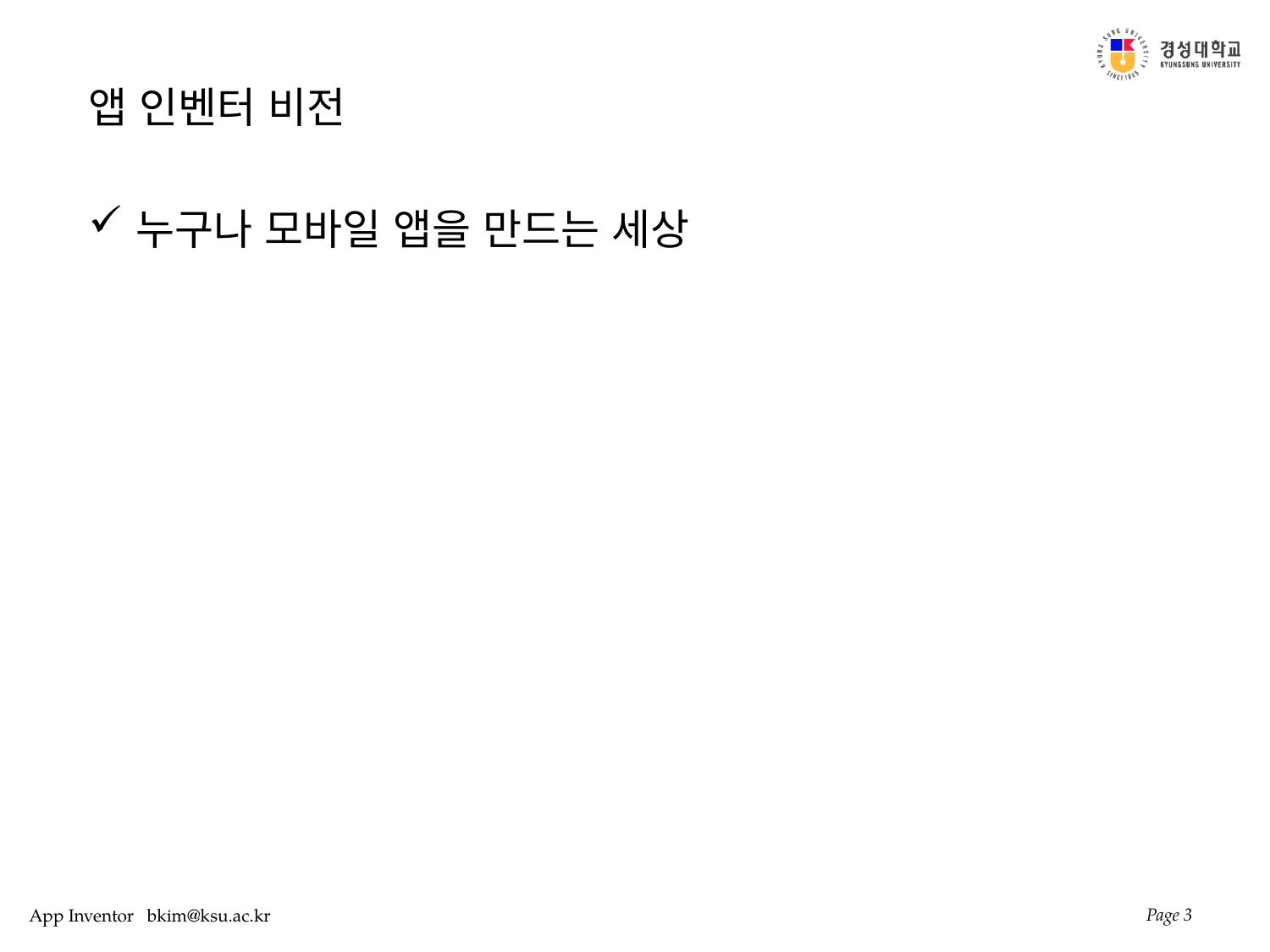

# 앱 인벤터 비전
누구나 모바일 앱을 만드는 세상

Page 3